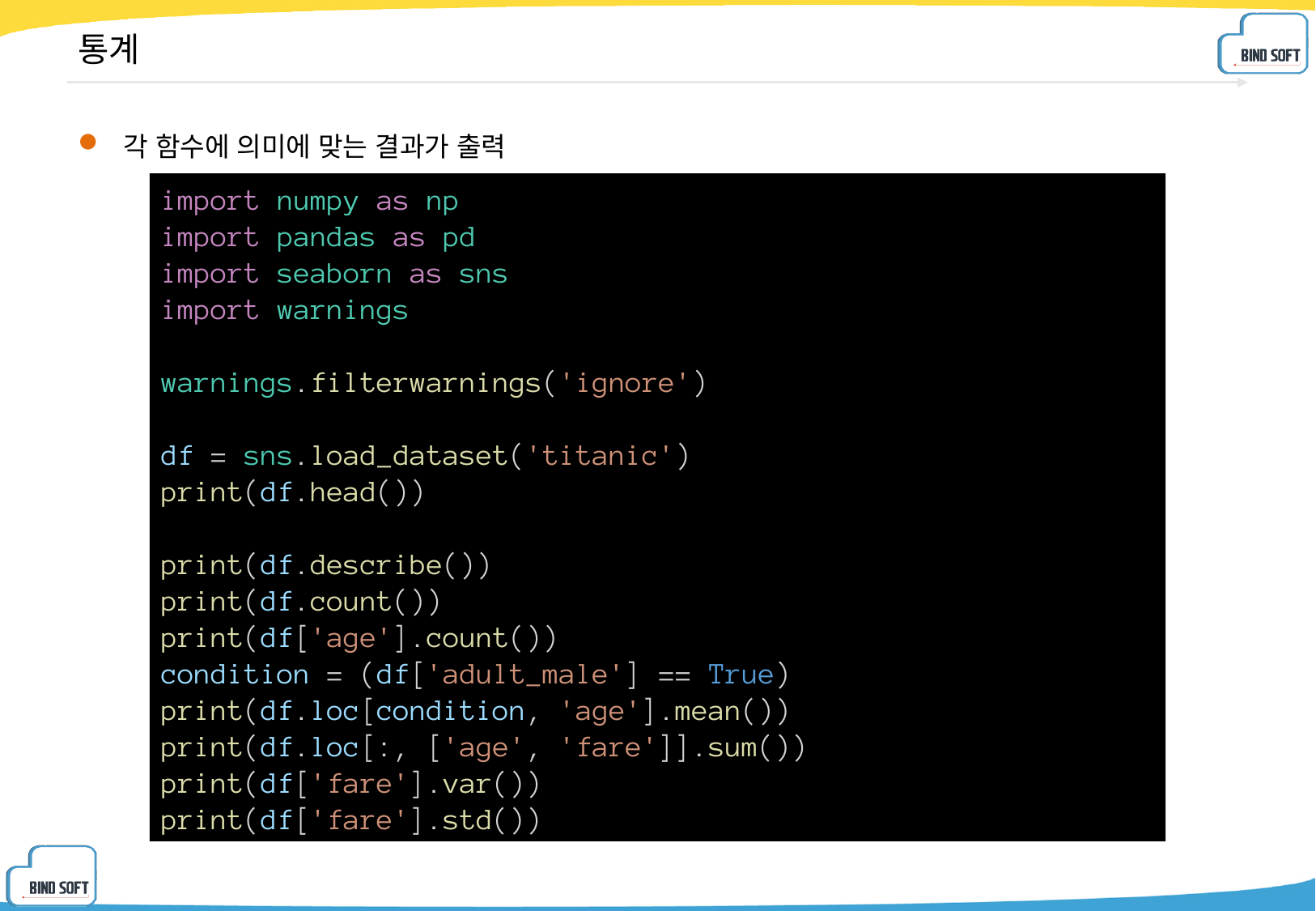

# 통계
각 함수에 의미에 맞는 결과가 출력
import numpy as np
import pandas as pd
import seaborn as sns
import warnings
warnings.filterwarnings('ignore')
df = sns.load_dataset('titanic')
print(df.head())
print(df.describe())
print(df.count())
print(df['age'].count())
condition = (df['adult_male'] == True)
print(df.loc[condition, 'age'].mean())
print(df.loc[:, ['age', 'fare']].sum())
print(df['fare'].var())
print(df['fare'].std())